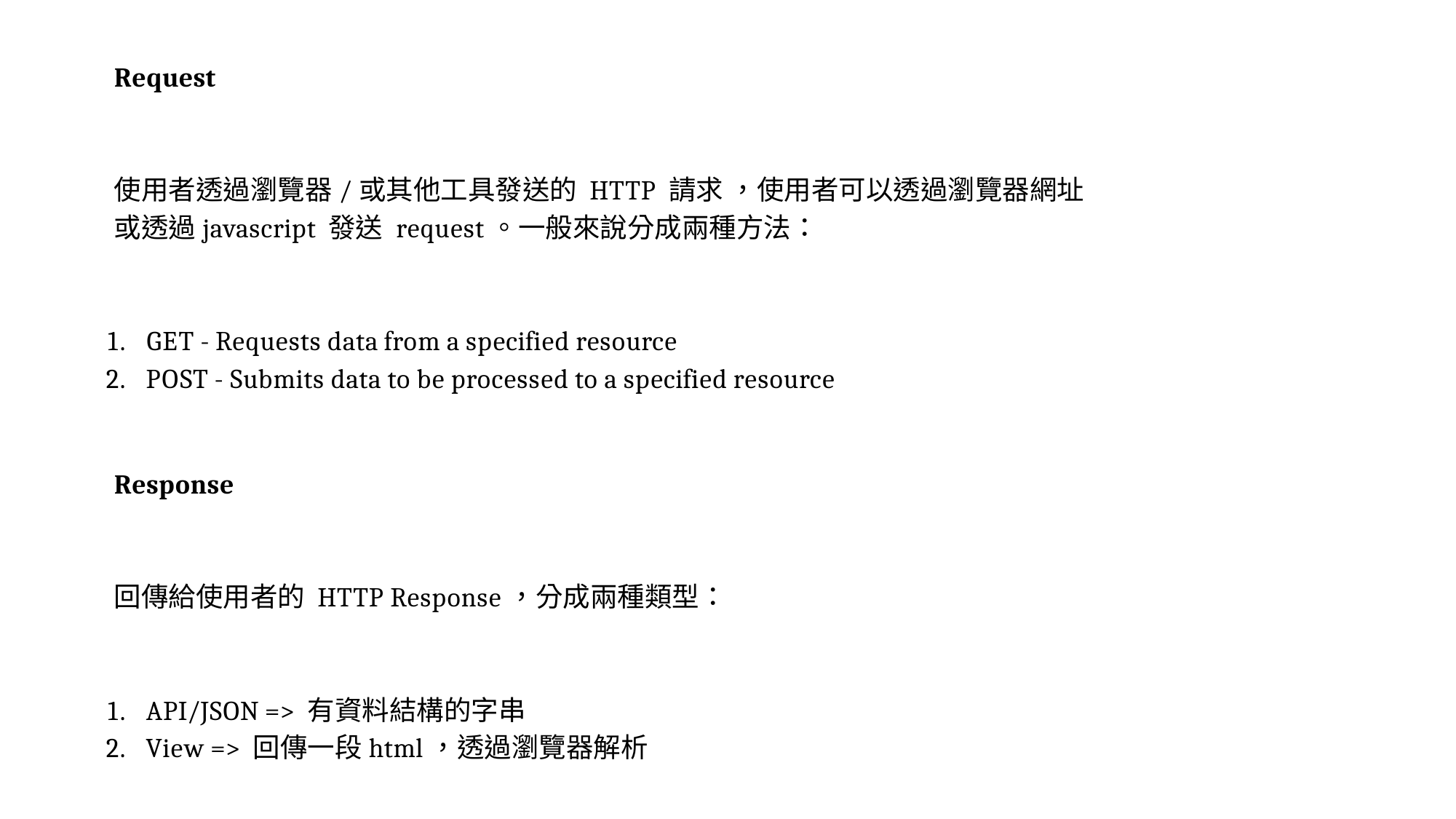

Request

使用者透過瀏覽器/或其他工具發送的 HTTP 請求 ，使用者可以透過瀏覽器網址或透過javascript 發送 request。一般來說分成兩種方法：

GET - Requests data from a specified resource
POST - Submits data to be processed to a specified resource
Response

回傳給使用者的 HTTP Response，分成兩種類型：

API/JSON => 有資料結構的字串
View => 回傳一段html，透過瀏覽器解析